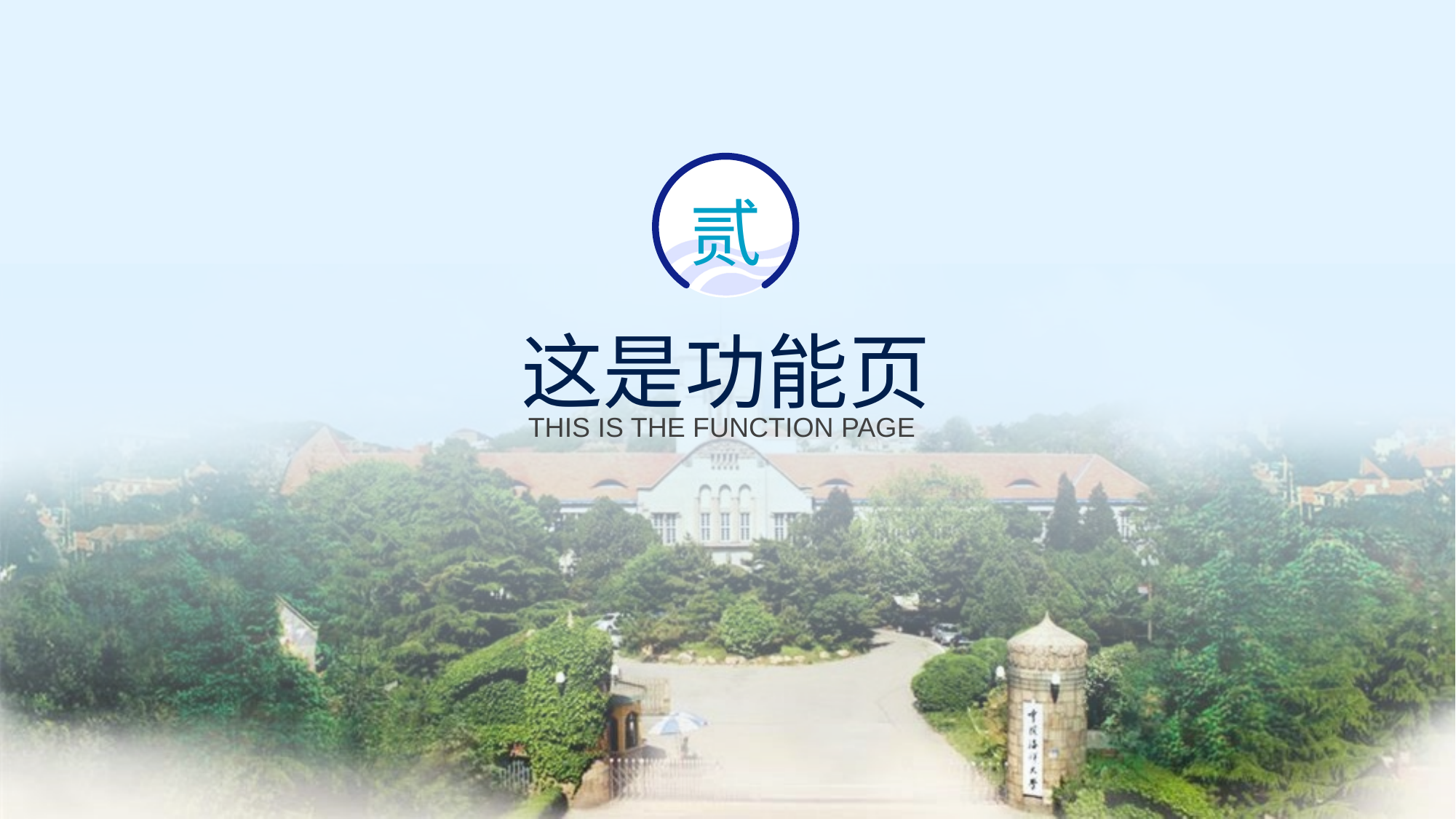

贰
# 这是功能页
THIS IS THE FUNCTION PAGE